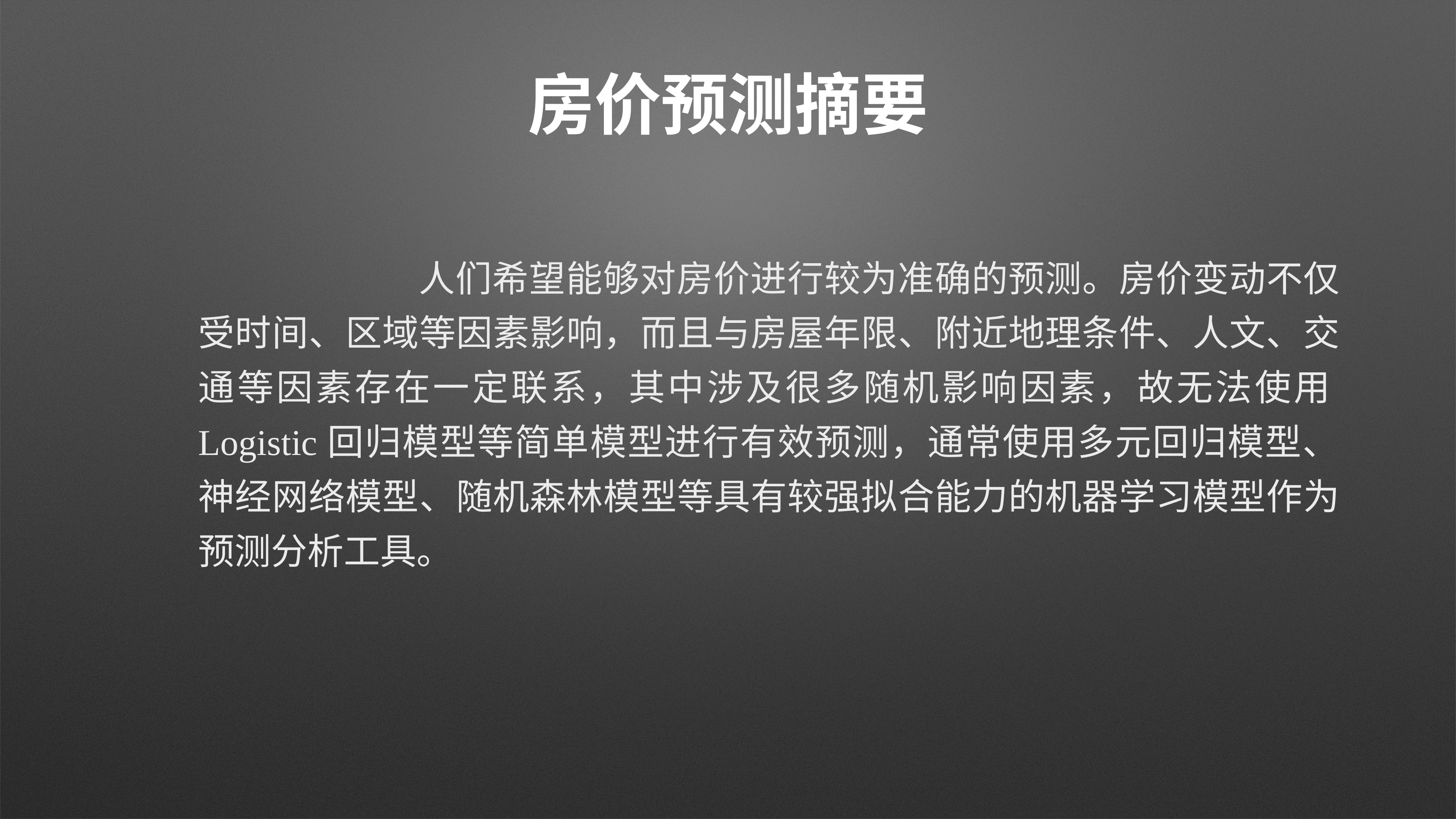

# 房价预测摘要
				人们希望能够对房价进行较为准确的预测。房价变动不仅受时间、区域等因素影响，而且与房屋年限、附近地理条件、人文、交通等因素存在一定联系，其中涉及很多随机影响因素，故无法使用Logistic回归模型等简单模型进行有效预测，通常使用多元回归模型、神经网络模型、随机森林模型等具有较强拟合能力的机器学习模型作为预测分析工具。